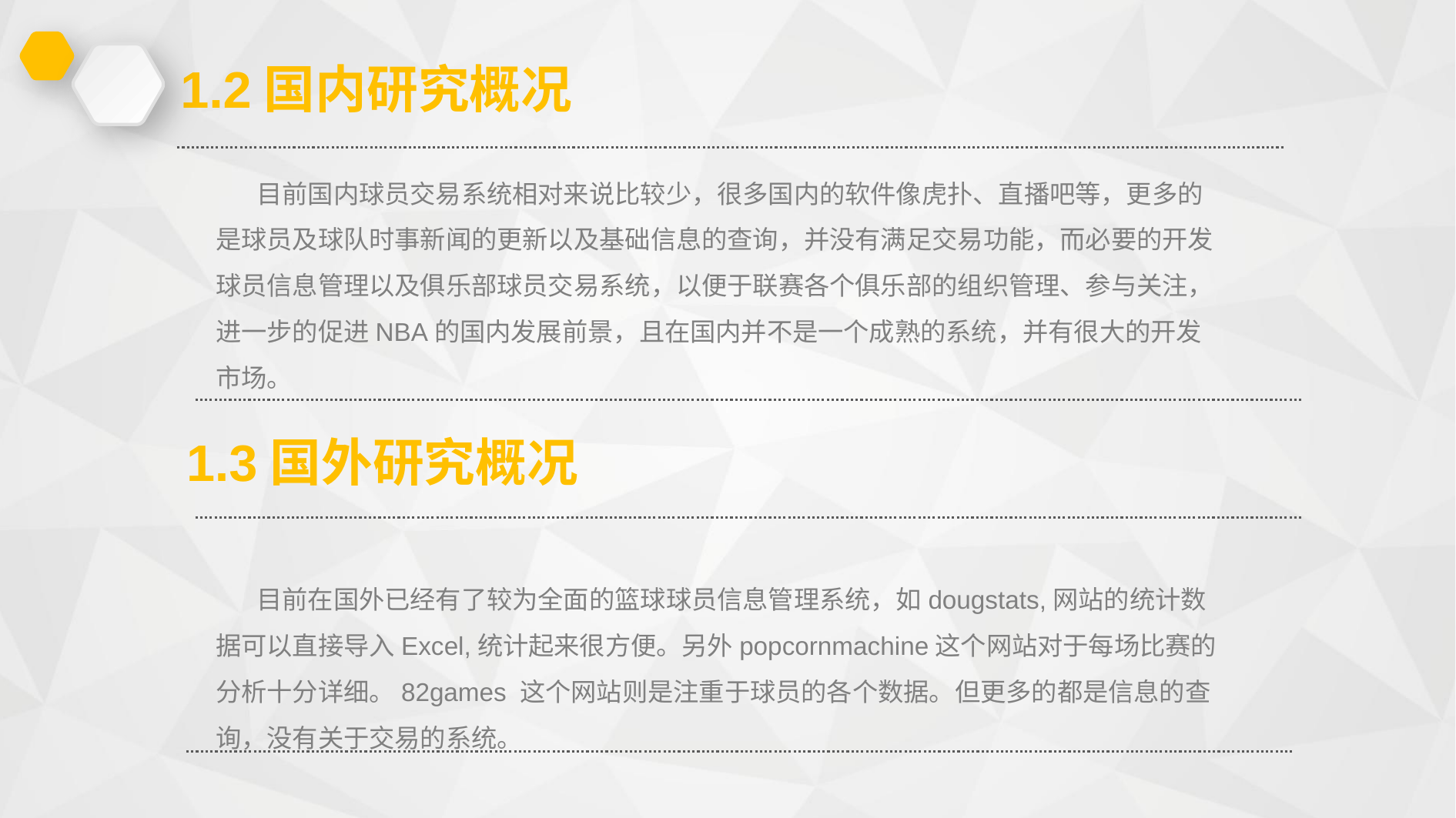

1.2国内研究概况
      目前国内球员交易系统相对来说比较少，很多国内的软件像虎扑、直播吧等，更多的是球员及球队时事新闻的更新以及基础信息的查询，并没有满足交易功能，而必要的开发球员信息管理以及俱乐部球员交易系统，以便于联赛各个俱乐部的组织管理、参与关注，进一步的促进NBA的国内发展前景，且在国内并不是一个成熟的系统，并有很大的开发市场。

 1.3国外研究概况

      目前在国外已经有了较为全面的篮球球员信息管理系统，如dougstats,网站的统计数据可以直接导入Excel,统计起来很方便。另外popcornmachine这个网站对于每场比赛的分析十分详细。82games 这个网站则是注重于球员的各个数据。但更多的都是信息的查询，没有关于交易的系统。